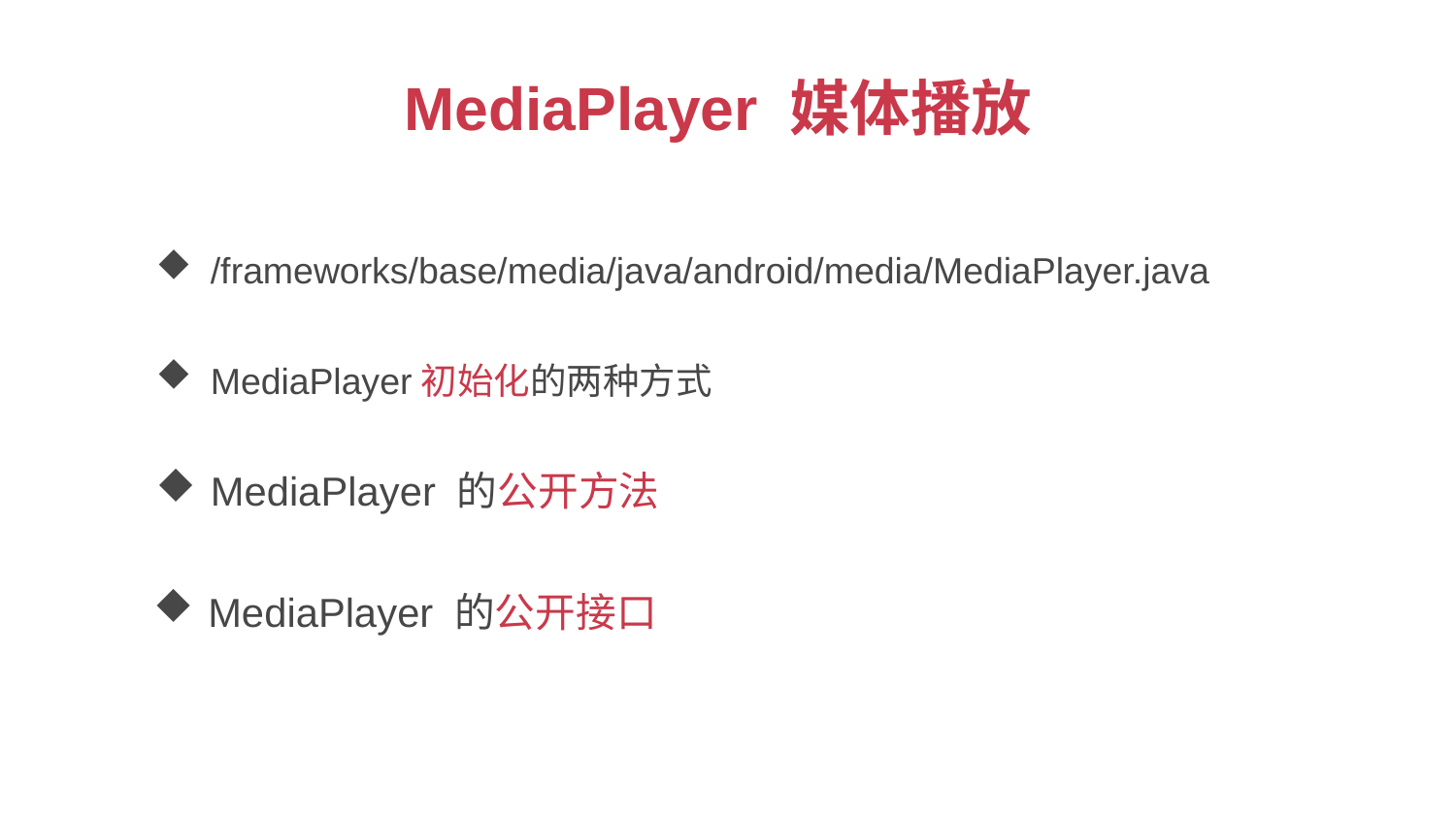

MediaPlayer 媒体播放
/frameworks/base/media/java/android/media/MediaPlayer.java
MediaPlayer初始化的两种方式
MediaPlayer 的公开方法
MediaPlayer 的公开接口